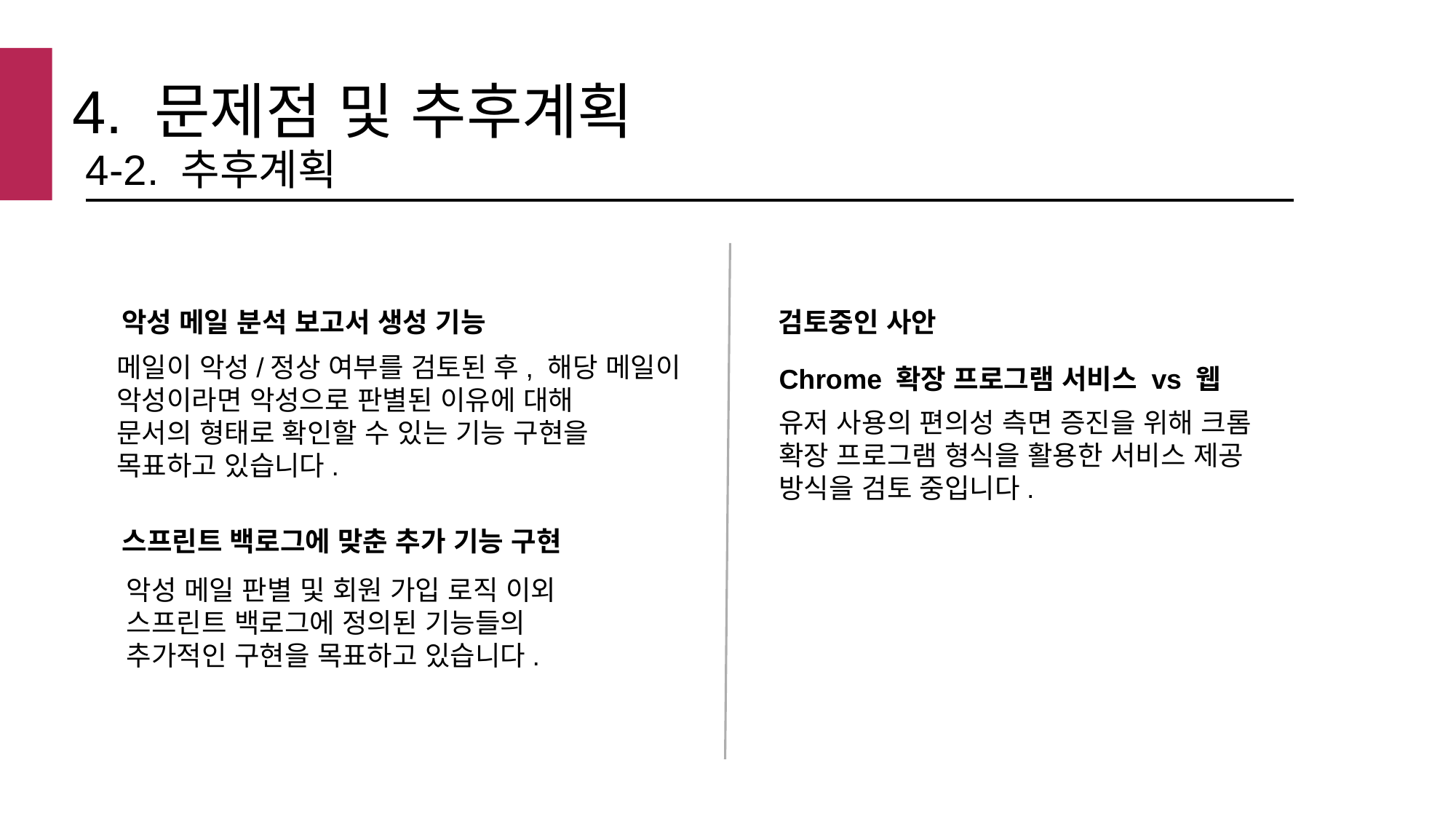

4. 문제점 및 추후계획
4-2. 추후계획
악성 메일 분석 보고서 생성 기능
검토중인 사안
메일이 악성/정상 여부를 검토된 후, 해당 메일이 악성이라면 악성으로 판별된 이유에 대해
문서의 형태로 확인할 수 있는 기능 구현을
목표하고 있습니다.

Chrome 확장 프로그램 서비스 vs 웹
유저 사용의 편의성 측면 증진을 위해 크롬 확장 프로그램 형식을 활용한 서비스 제공 방식을 검토 중입니다.
스프린트 백로그에 맞춘 추가 기능 구현
악성 메일 판별 및 회원 가입 로직 이외 스프린트 백로그에 정의된 기능들의 추가적인 구현을 목표하고 있습니다.